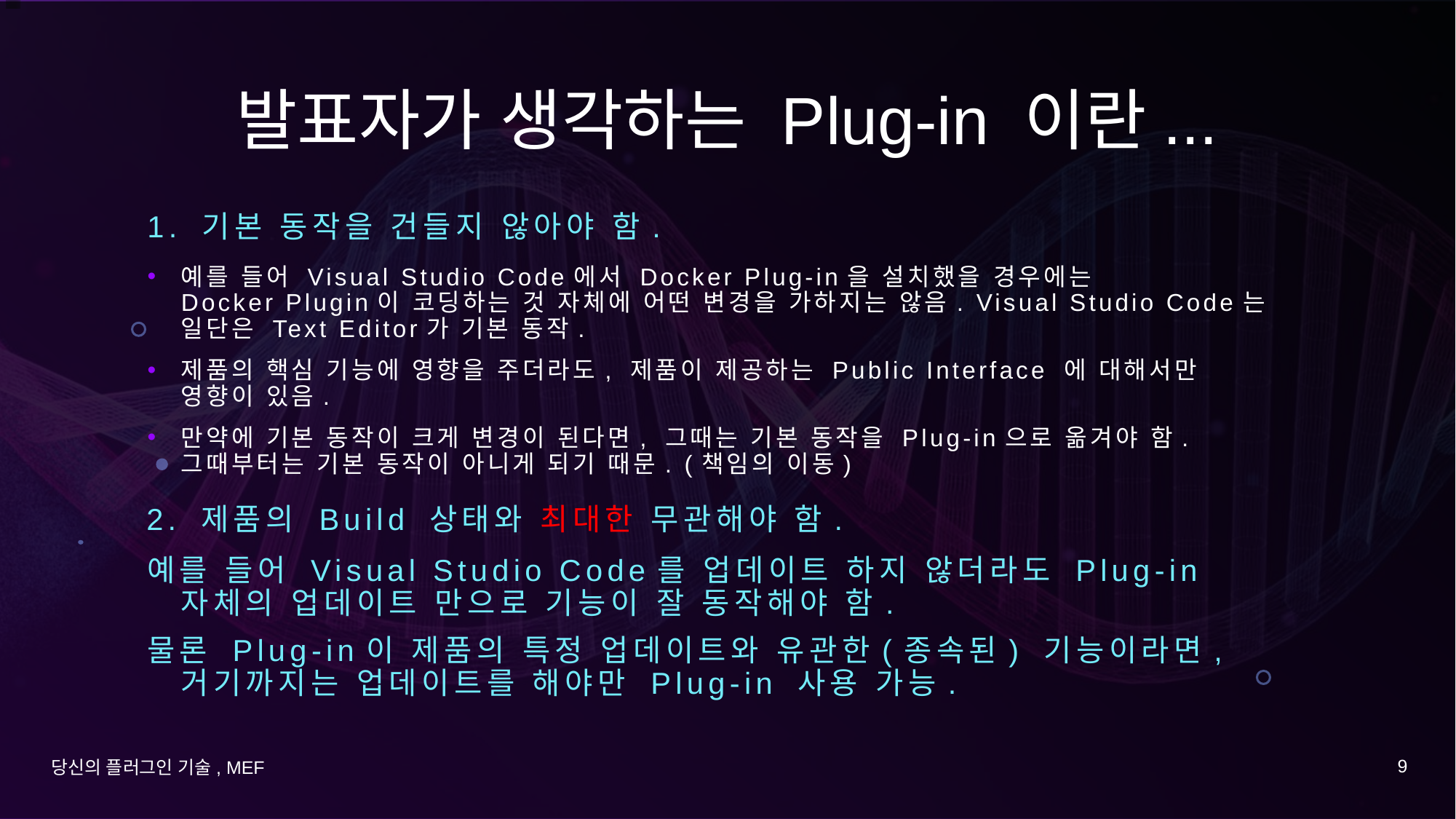

# 발표자가 생각하는 Plug-in 이란...
1. 기본 동작을 건들지 않아야 함.
예를 들어 Visual Studio Code에서 Docker Plug-in을 설치했을 경우에는 Docker Plugin이 코딩하는 것 자체에 어떤 변경을 가하지는 않음. Visual Studio Code는 일단은 Text Editor가 기본 동작.
제품의 핵심 기능에 영향을 주더라도, 제품이 제공하는 Public Interface 에 대해서만 영향이 있음.
만약에 기본 동작이 크게 변경이 된다면, 그때는 기본 동작을 Plug-in으로 옮겨야 함. 그때부터는 기본 동작이 아니게 되기 때문. (책임의 이동)
2. 제품의 Build 상태와 최대한 무관해야 함.
예를 들어 Visual Studio Code를 업데이트 하지 않더라도 Plug-in 자체의 업데이트 만으로 기능이 잘 동작해야 함.
물론 Plug-in이 제품의 특정 업데이트와 유관한(종속된) 기능이라면, 거기까지는 업데이트를 해야만 Plug-in 사용 가능.
9
당신의 플러그인 기술, MEF